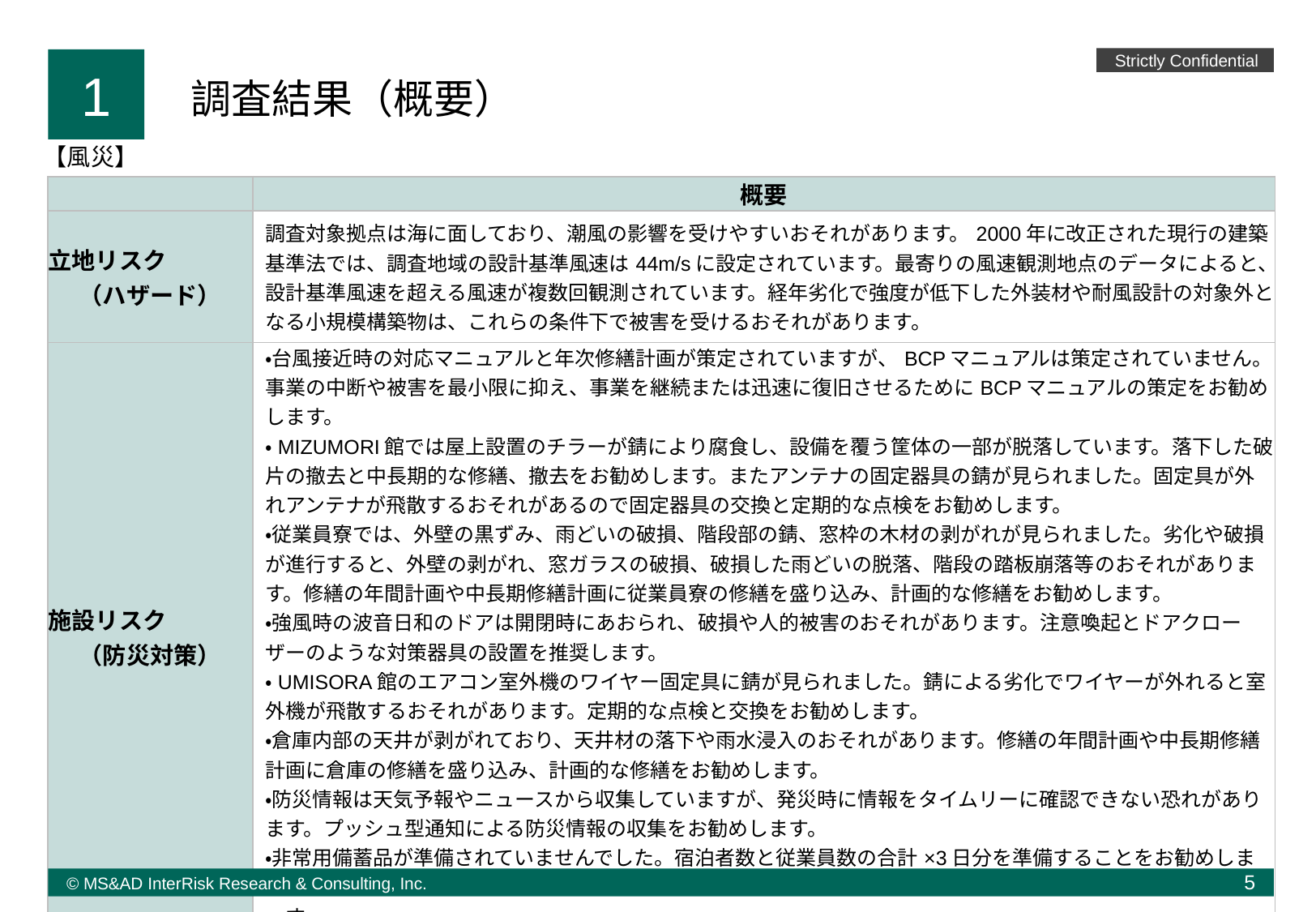

Strictly Confidential
1
調査結果（概要）
【風災】
|  | 概要 |
| --- | --- |
| 立地リスク （ハザード） | 調査対象拠点は海に面しており、潮風の影響を受けやすいおそれがあります。2000年に改正された現行の建築基準法では、調査地域の設計基準風速は44m/sに設定されています。最寄りの風速観測地点のデータによると、設計基準風速を超える風速が複数回観測されています。経年劣化で強度が低下した外装材や耐風設計の対象外となる小規模構築物は、これらの条件下で被害を受けるおそれがあります。 |
| 施設リスク （防災対策） | ・台風接近時の対応マニュアルと年次修繕計画が策定されていますが、BCPマニュアルは策定されていません。事業の中断や被害を最小限に抑え、事業を継続または迅速に復旧させるためにBCPマニュアルの策定をお勧めします。 ・MIZUMORI館では屋上設置のチラーが錆により腐食し、設備を覆う筐体の一部が脱落しています。落下した破片の撤去と中長期的な修繕、撤去をお勧めします。またアンテナの固定器具の錆が見られました。固定具が外れアンテナが飛散するおそれがあるので固定器具の交換と定期的な点検をお勧めします。 ・従業員寮では、外壁の黒ずみ、雨どいの破損、階段部の錆、窓枠の木材の剥がれが見られました。劣化や破損が進行すると、外壁の剥がれ、窓ガラスの破損、破損した雨どいの脱落、階段の踏板崩落等のおそれがあります。修繕の年間計画や中長期修繕計画に従業員寮の修繕を盛り込み、計画的な修繕をお勧めします。 ・強風時の波音日和のドアは開閉時にあおられ、破損や人的被害のおそれがあります。注意喚起とドアクローザーのような対策器具の設置を推奨します。 ・UMISORA館のエアコン室外機のワイヤー固定具に錆が見られました。錆による劣化でワイヤーが外れると室外機が飛散するおそれがあります。定期的な点検と交換をお勧めします。 ・倉庫内部の天井が剥がれており、天井材の落下や雨水浸入のおそれがあります。修繕の年間計画や中長期修繕計画に倉庫の修繕を盛り込み、計画的な修繕をお勧めします。 ・防災情報は天気予報やニュースから収集していますが、発災時に情報をタイムリーに確認できない恐れがあります。プッシュ型通知による防災情報の収集をお勧めします。 ・非常用備蓄品が準備されていませんでした。宿泊者数と従業員数の合計×3日分を準備することをお勧めしま　 　す。 |
5
© MS&AD InterRisk Research & Consulting, Inc.